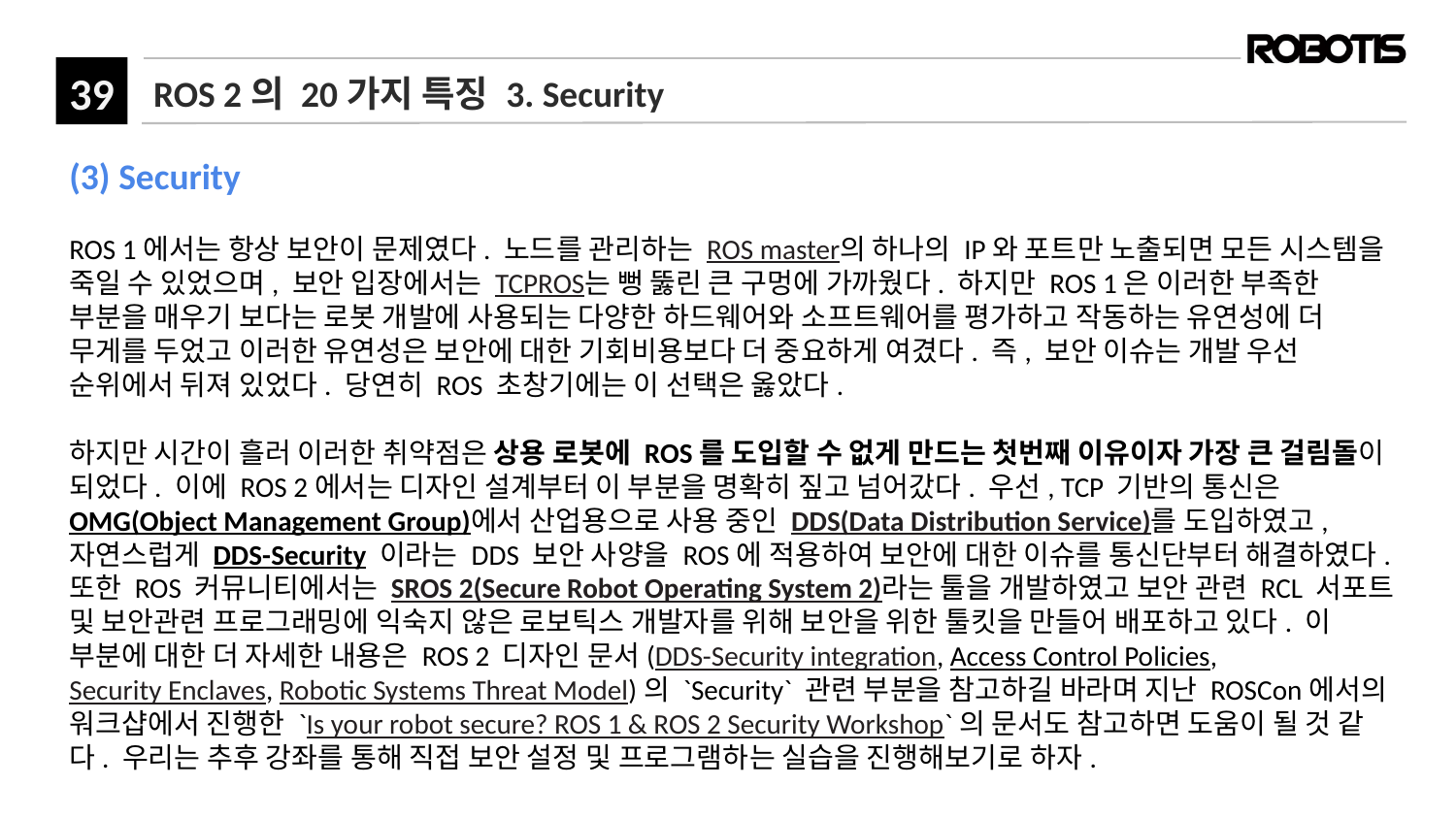

# ROS 2의 20가지 특징 3. Security
(3) Security

ROS 1에서는 항상 보안이 문제였다. 노드를 관리하는 ROS master의 하나의 IP와 포트만 노출되면 모든 시스템을 죽일 수 있었으며, 보안 입장에서는 TCPROS는 뻥 뚫린 큰 구멍에 가까웠다. 하지만 ROS 1은 이러한 부족한 부분을 매우기 보다는 로봇 개발에 사용되는 다양한 하드웨어와 소프트웨어를 평가하고 작동하는 유연성에 더 무게를 두었고 이러한 유연성은 보안에 대한 기회비용보다 더 중요하게 여겼다. 즉, 보안 이슈는 개발 우선 순위에서 뒤져 있었다. 당연히 ROS 초창기에는 이 선택은 옳았다.

하지만 시간이 흘러 이러한 취약점은 상용 로봇에 ROS를 도입할 수 없게 만드는 첫번째 이유이자 가장 큰 걸림돌이 되었다. 이에 ROS 2에서는 디자인 설계부터 이 부분을 명확히 짚고 넘어갔다. 우선, TCP 기반의 통신은 OMG(Object Management Group)에서 산업용으로 사용 중인 DDS(Data Distribution Service)를 도입하였고, 자연스럽게 DDS-Security 이라는 DDS 보안 사양을 ROS에 적용하여 보안에 대한 이슈를 통신단부터 해결하였다. 또한 ROS 커뮤니티에서는 SROS 2(Secure Robot Operating System 2)라는 툴을 개발하였고 보안 관련 RCL 서포트 및 보안관련 프로그래밍에 익숙지 않은 로보틱스 개발자를 위해 보안을 위한 툴킷을 만들어 배포하고 있다. 이 부분에 대한 더 자세한 내용은 ROS 2 디자인 문서(DDS-Security integration, Access Control Policies, Security Enclaves, Robotic Systems Threat Model)의 `Security` 관련 부분을 참고하길 바라며 지난 ROSCon에서의 워크샵에서 진행한 `Is your robot secure? ROS 1 & ROS 2 Security Workshop`의 문서도 참고하면 도움이 될 것 같다. 우리는 추후 강좌를 통해 직접 보안 설정 및 프로그램하는 실습을 진행해보기로 하자.